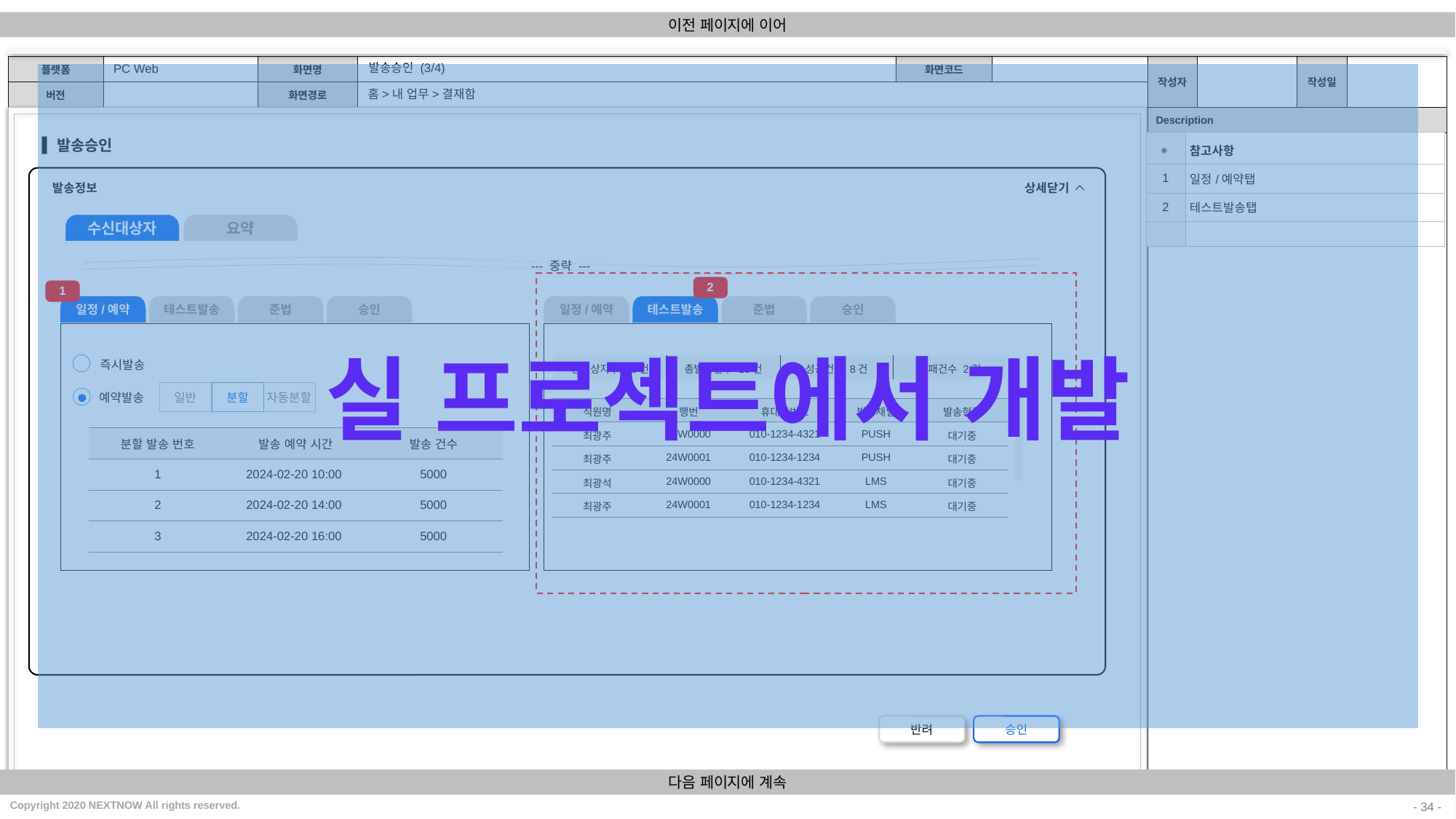

결재함
이전 페이지에 이어
PC Web
발송승인 (3/4)

실 프로젝트에서 개발

홈>내 업무>결재함
| ※ | 참고사항 |
| --- | --- |
| 1 | 일정/예약탭 |
| 2 | 테스트발송탭 |
|  |  |
발송승인

발송정보
상세닫기

수신대상자
요약

--- 중략 ---

2
1
일정/예약
테스트발송
준법
승인
일정/예약
테스트발송
준법
승인

즉시발송

| 총대상자수 10건 | 총발송건수 10건 | 성공건수 8건 | 실패건수 2건 |
| --- | --- | --- | --- |
일반
분할
자동분할
예약발송
| 직원명 | 행번 | 휴대폰번호 | 발송채널 | 발송현황 |
| --- | --- | --- | --- | --- |
| 최광주 | 24W0000 | 010-1234-4321 | PUSH | 대기중 |
| 최광주 | 24W0001 | 010-1234-1234 | PUSH | 대기중 |
| 최광석 | 24W0000 | 010-1234-4321 | LMS | 대기중 |
| 최광주 | 24W0001 | 010-1234-1234 | LMS | 대기중 |

| 분할 발송 번호 | 발송 예약 시간 | 발송 건수 |
| --- | --- | --- |
| 1 | 2024-02-20 10:00 | 5000 |
| 2 | 2024-02-20 14:00 | 5000 |
| 3 | 2024-02-20 16:00 | 5000 |
반려
승인
다음 페이지에 계속